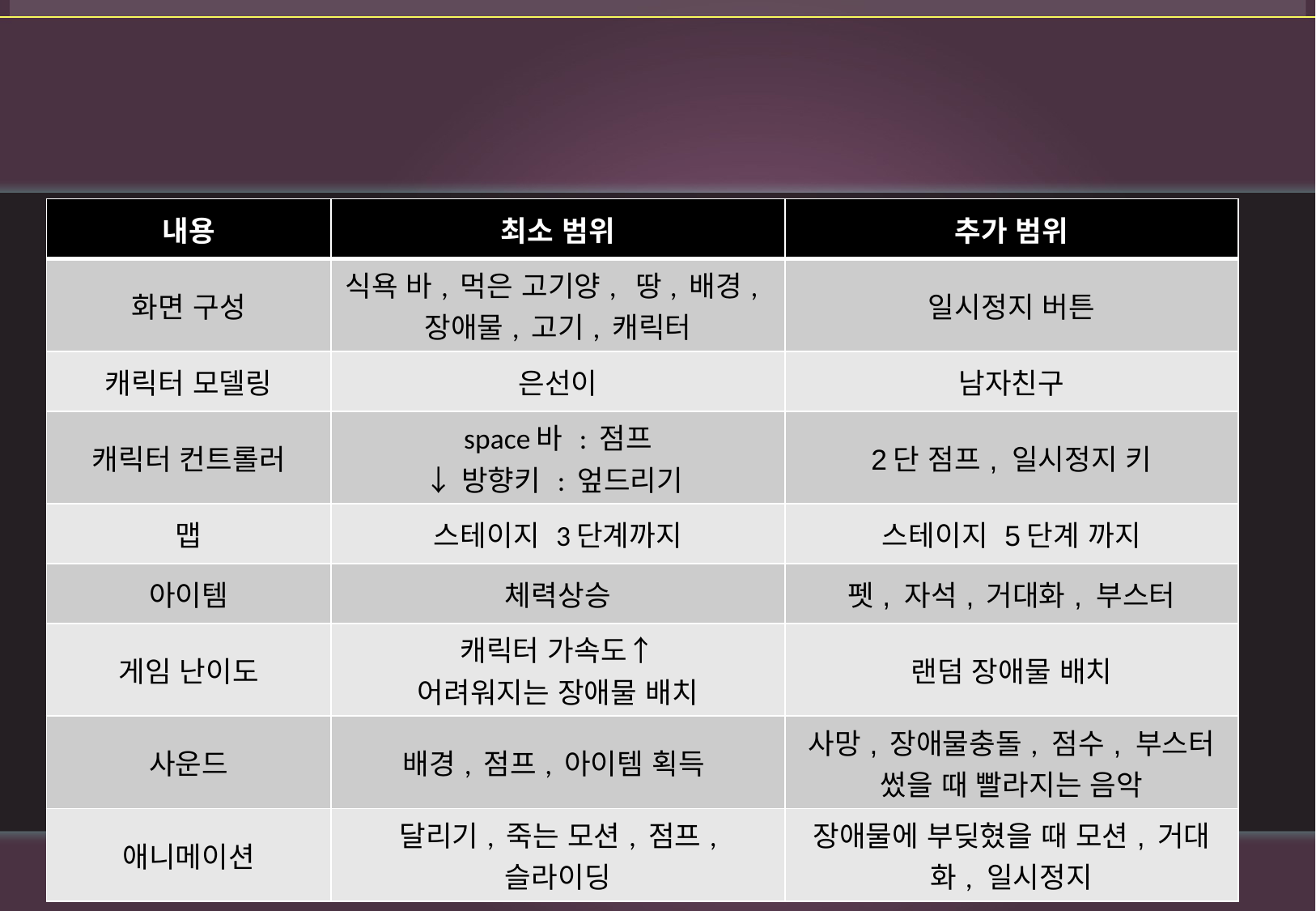

개발 범위
| 내용 | 최소 범위 | 추가 범위 |
| --- | --- | --- |
| 화면 구성 | 식욕 바, 먹은 고기양, 땅, 배경, 장애물, 고기, 캐릭터 | 일시정지 버튼 |
| 캐릭터 모델링 | 은선이 | 남자친구 |
| 캐릭터 컨트롤러 | space바 : 점프 ↓방향키 : 엎드리기 | 2단 점프, 일시정지 키 |
| 맵 | 스테이지 3단계까지 | 스테이지 5단계 까지 |
| 아이템 | 체력상승 | 펫, 자석, 거대화, 부스터 |
| 게임 난이도 | 캐릭터 가속도↑ 어려워지는 장애물 배치 | 랜덤 장애물 배치 |
| 사운드 | 배경, 점프, 아이템 획득 | 사망, 장애물충돌, 점수, 부스터 썼을 때 빨라지는 음악 |
| 애니메이션 | 달리기, 죽는 모션, 점프, 슬라이딩 | 장애물에 부딪혔을 때 모션, 거대화, 일시정지 |